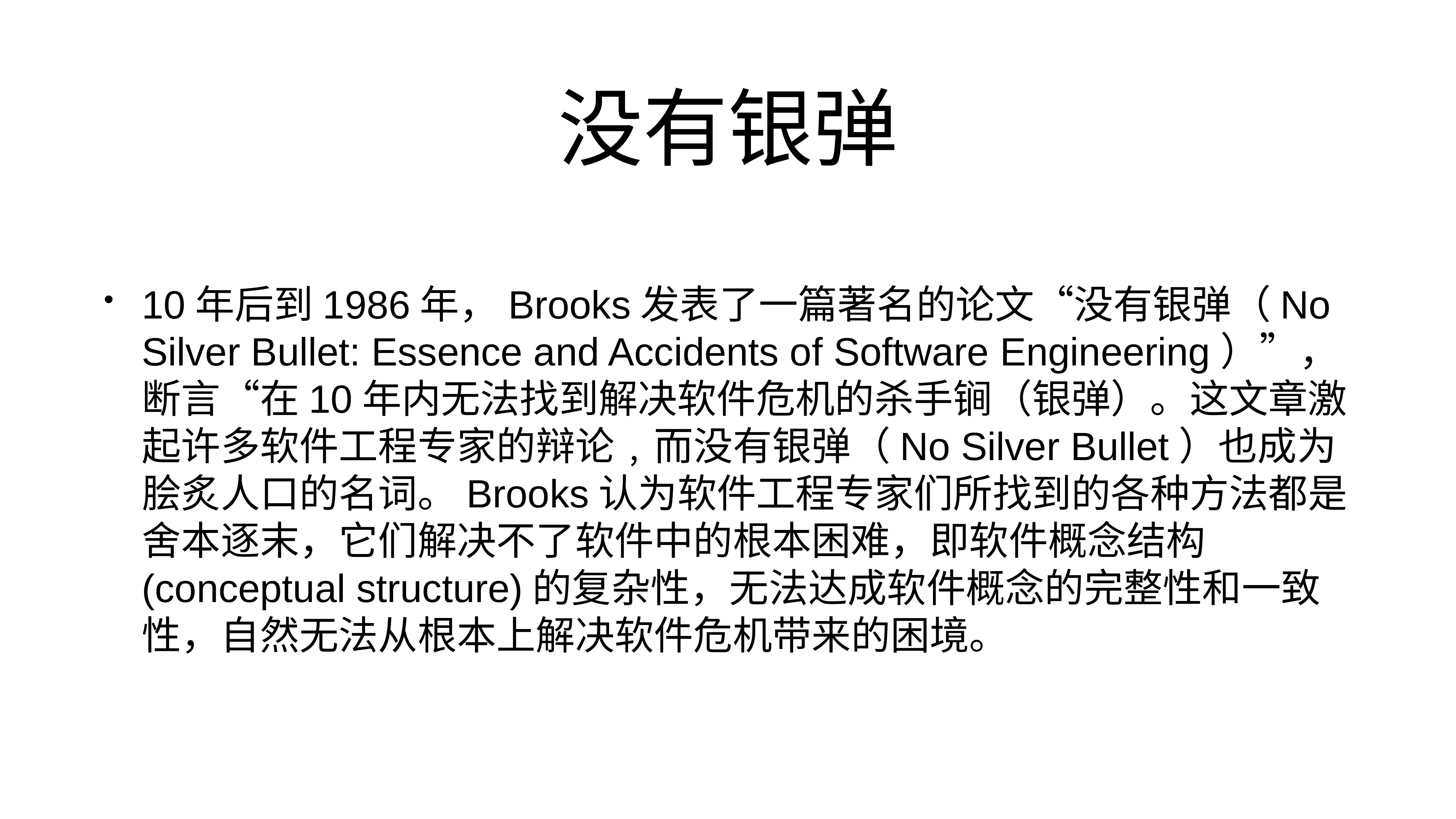

# 没有银弹
10年后到1986年，Brooks发表了一篇著名的论文“没有银弹（No Silver Bullet: Essence and Accidents of Software Engineering）”，断言“在10年内无法找到解决软件危机的杀手锏（银弹）。这文章激起许多软件工程专家的辩论﹐而没有银弹（No Silver Bullet）也成为脍炙人口的名词。Brooks认为软件工程专家们所找到的各种方法都是舍本逐末，它们解决不了软件中的根本困难，即软件概念结构(conceptual structure)的复杂性，无法达成软件概念的完整性和一致性，自然无法从根本上解决软件危机带来的困境。